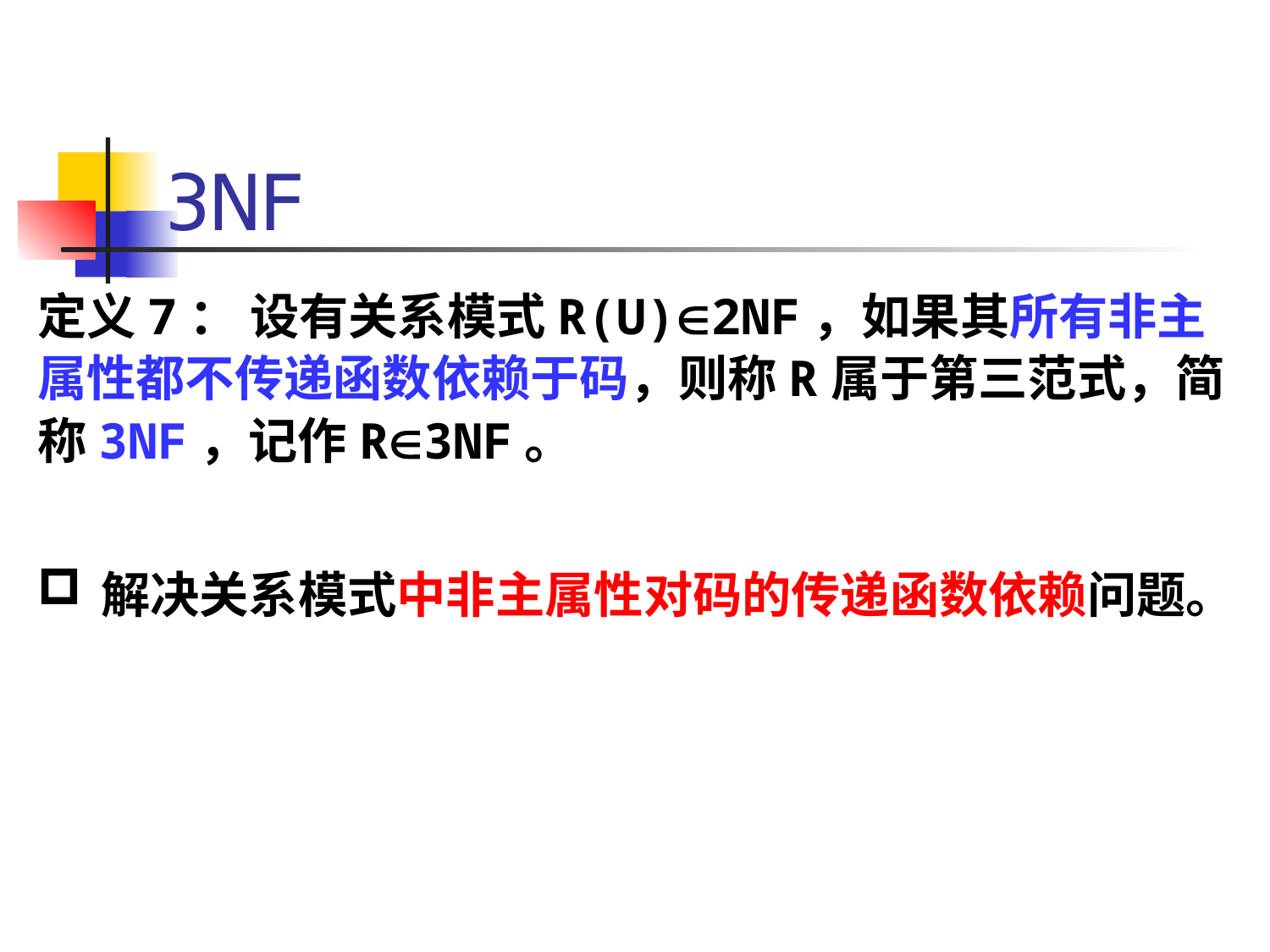

3NF
定义7： 设有关系模式R(U)∈2NF，如果其所有非主属性都不传递函数依赖于码，则称R属于第三范式，简称3NF，记作R∈3NF。

解决关系模式中非主属性对码的传递函数依赖问题。